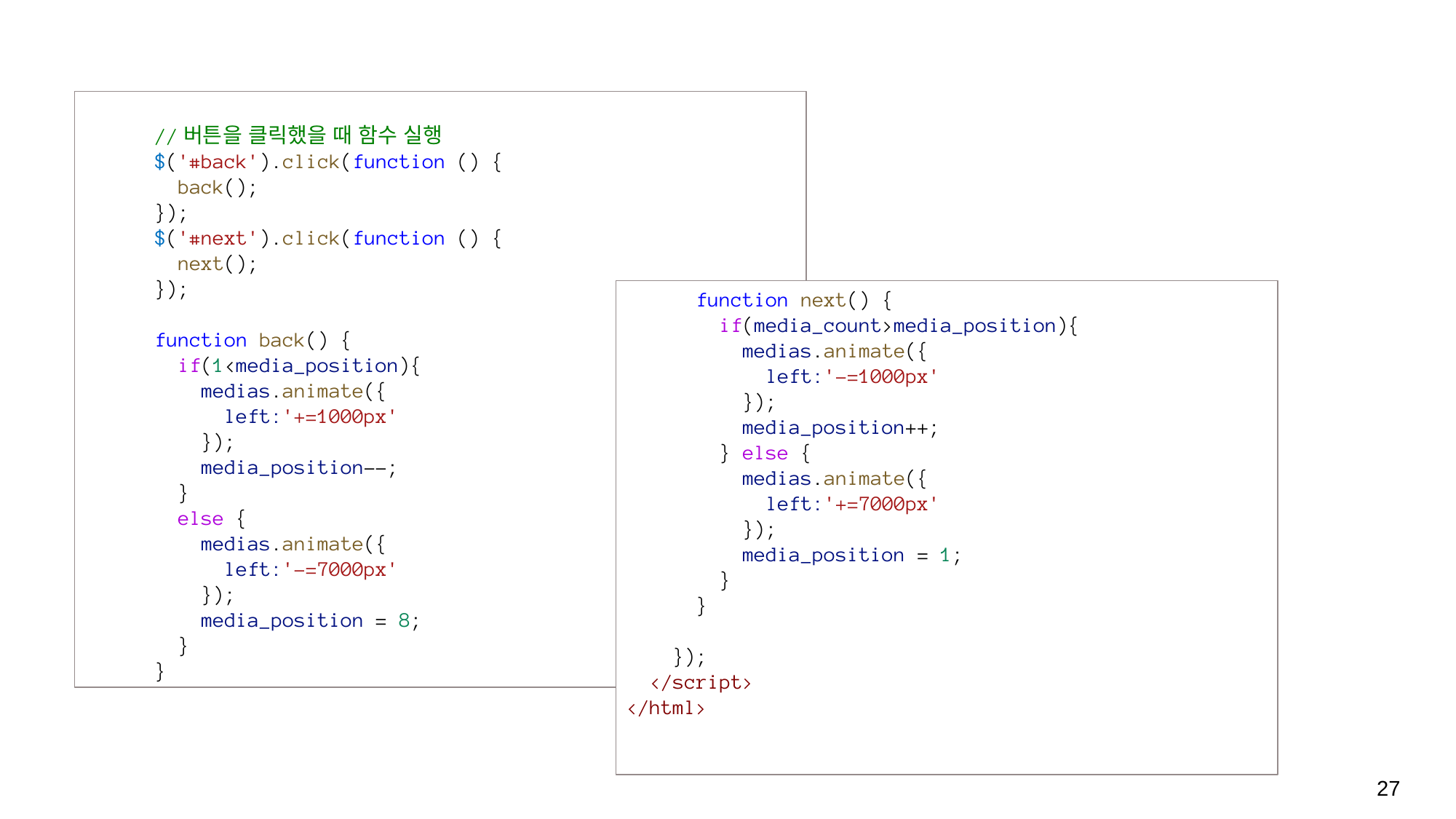

//버튼을 클릭했을 때 함수 실행
      $('#back').click(function () {
        back();
      });
      $('#next').click(function () {
        next();
      });
      function back() {
        if(1<media_position){
          medias.animate({
            left:'+=1000px'
          });
          media_position--;
        }
        else {
          medias.animate({
            left:'-=7000px'
          });
          media_position = 8;
        }
      }
      function next() {
        if(media_count>media_position){
          medias.animate({
            left:'-=1000px'
          });
          media_position++;
        } else {
          medias.animate({
            left:'+=7000px'
          });
          media_position = 1;
        }
      }
    });
  </script>
</html>